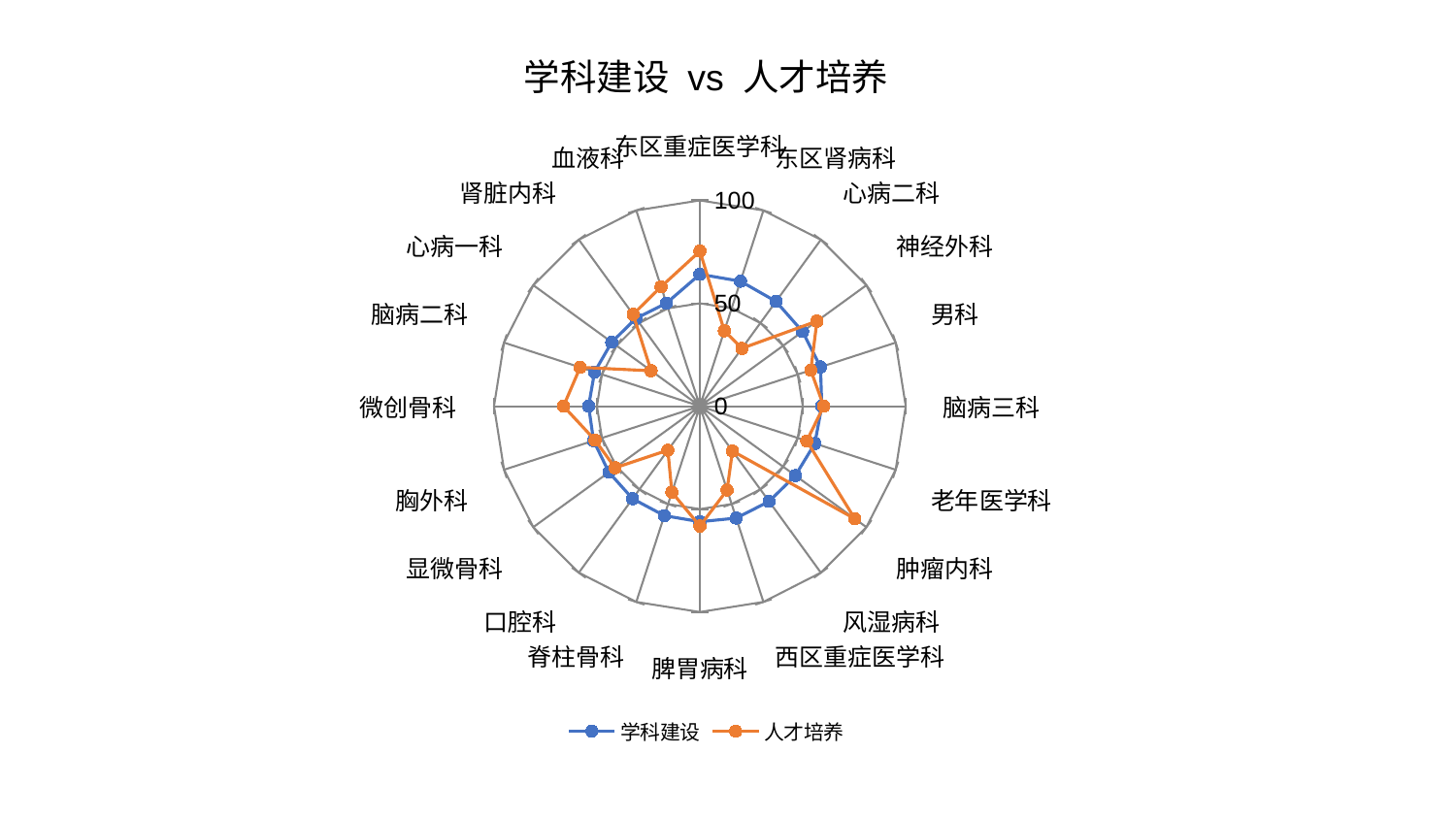

### Chart: 学科建设 vs 人才培养

| Category | 学科建设 | 人才培养 |
|---|---|---|
| 东区重症医学科 | 64.11116014657851 | 75.33376854822393 |
| 东区肾病科 | 63.85181796558634 | 38.51471168392002 |
| 心病二科 | 62.91907472472487 | 34.752062361416414 |
| 神经外科 | 61.67371029846152 | 70.30854193269185 |
| 男科 | 61.64183324763248 | 56.649884653321216 |
| 脑病三科 | 59.21799238675048 | 60.18250367871468 |
| 老年医学科 | 58.739263363488334 | 54.601521402557154 |
| 肿瘤内科 | 57.3603948144791 | 93.07782275457377 |
| 风湿病科 | 57.21972419436483 | 26.954101930002263 |
| 西区重症医学科 | 57.17841677081248 | 42.87995488715441 |
| 脾胃病科 | 56.14736231991407 | 58.255093468602404 |
| 脊柱骨科 | 55.91211953987795 | 43.96567438880985 |
| 口腔科 | 55.595716623845576 | 26.436355729492977 |
| 显微骨科 | 54.61445840428798 | 50.920966361351134 |
| 胸外科 | 54.29029482760059 | 53.51123263823771 |
| 微创骨科 | 54.060181490415545 | 66.25142892902328 |
| 脑病二科 | 53.77579113248516 | 61.13515469528884 |
| 心病一科 | 52.9087513911426 | 29.307672431883912 |
| 肾脏内科 | 52.78300530047013 | 55.172694974725594 |
| 血液科 | 52.6137138878962 | 61.01714459191894 |
21